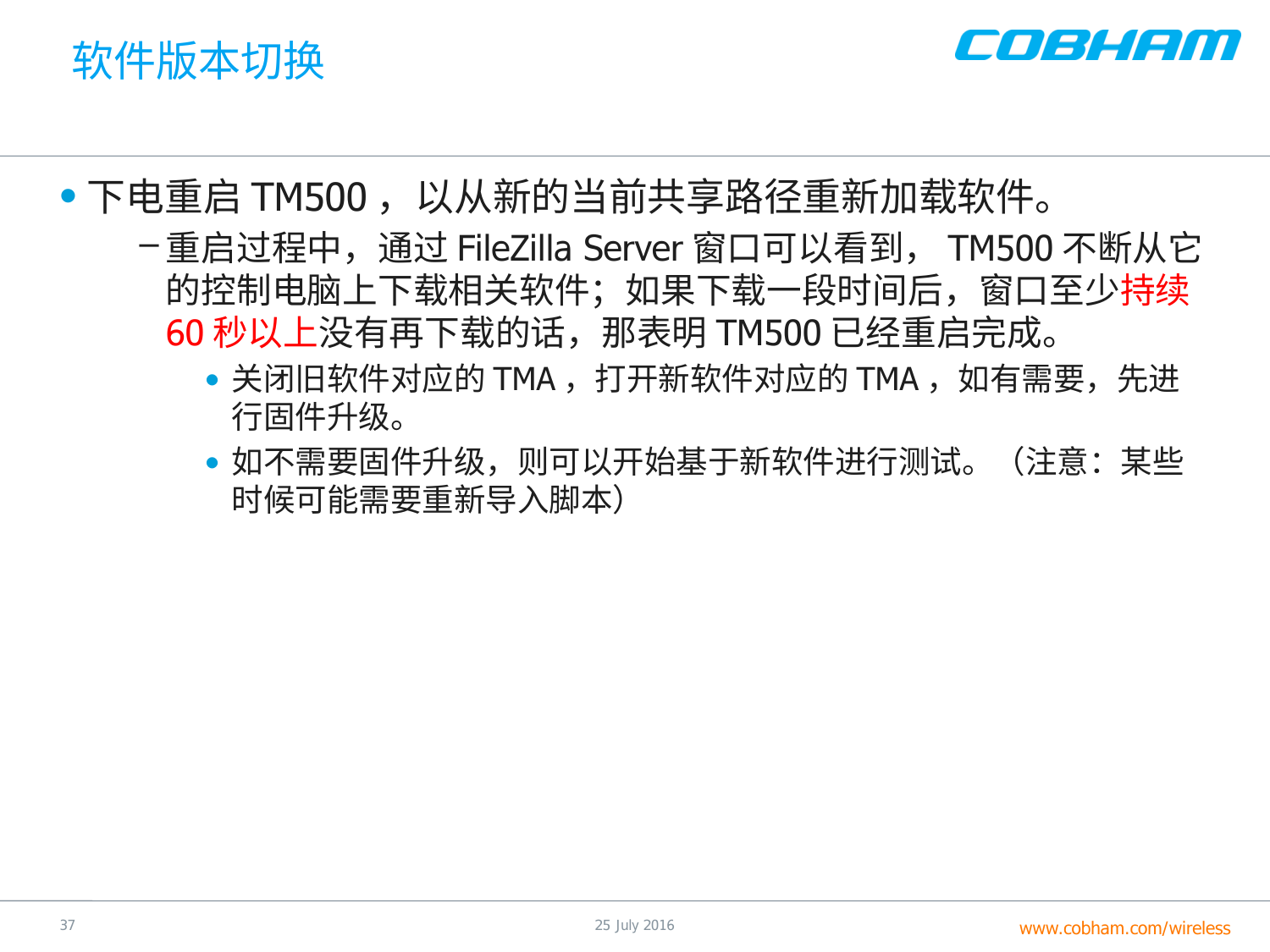

# 软件版本切换

下电重启TM500，以从新的当前共享路径重新加载软件。
重启过程中，通过FileZilla Server窗口可以看到，TM500不断从它的控制电脑上下载相关软件；如果下载一段时间后，窗口至少持续60秒以上没有再下载的话，那表明TM500已经重启完成。
关闭旧软件对应的TMA，打开新软件对应的TMA，如有需要，先进行固件升级。
如不需要固件升级，则可以开始基于新软件进行测试。（注意：某些时候可能需要重新导入脚本）
37
25 July 2016